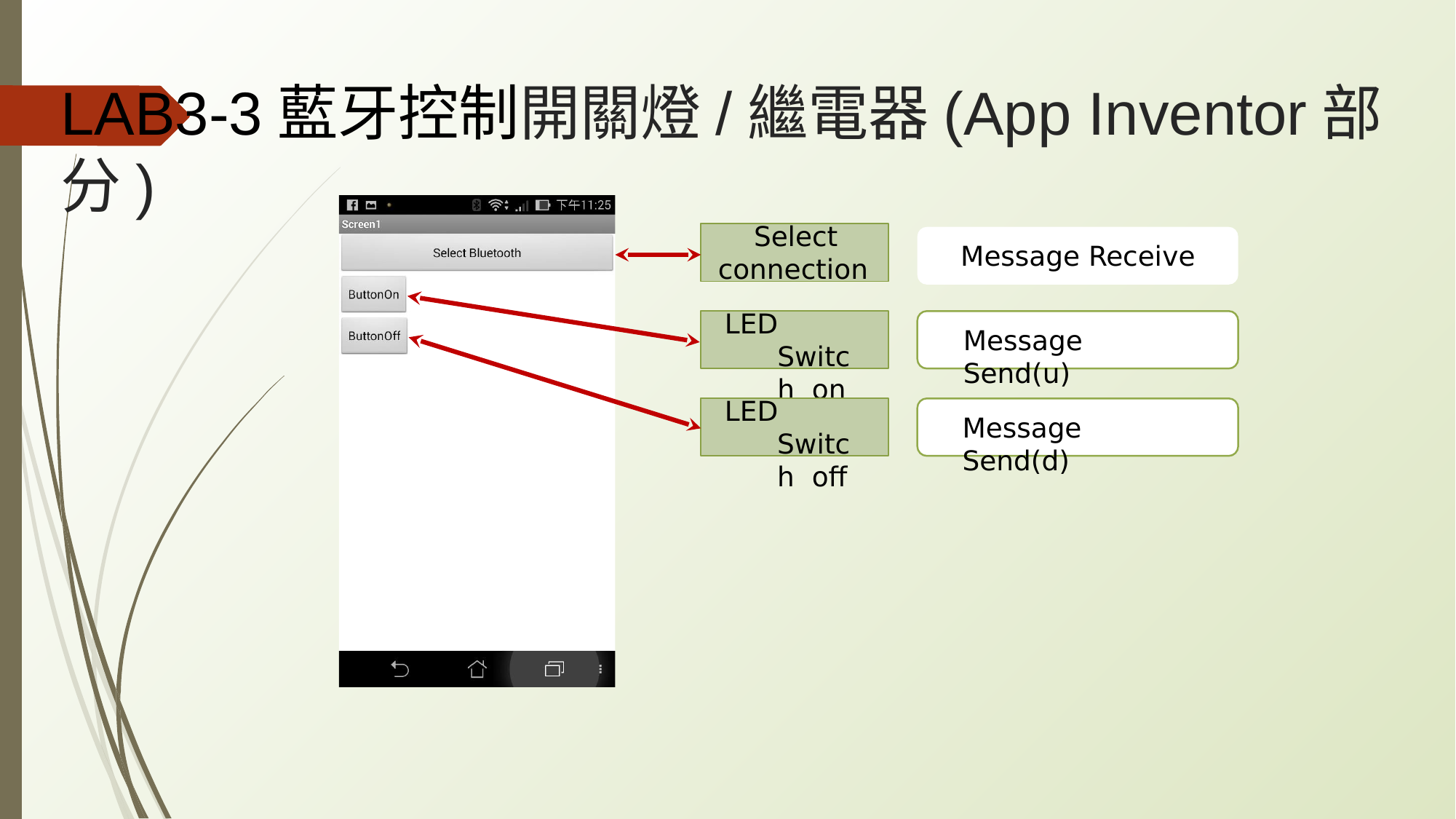

# LAB3-3藍牙控制開關燈/繼電器(App Inventor部分)

Select
connection

Message Receive
LED Switch  on

Message Send(u)
LED Switch  off

Message Send(d)